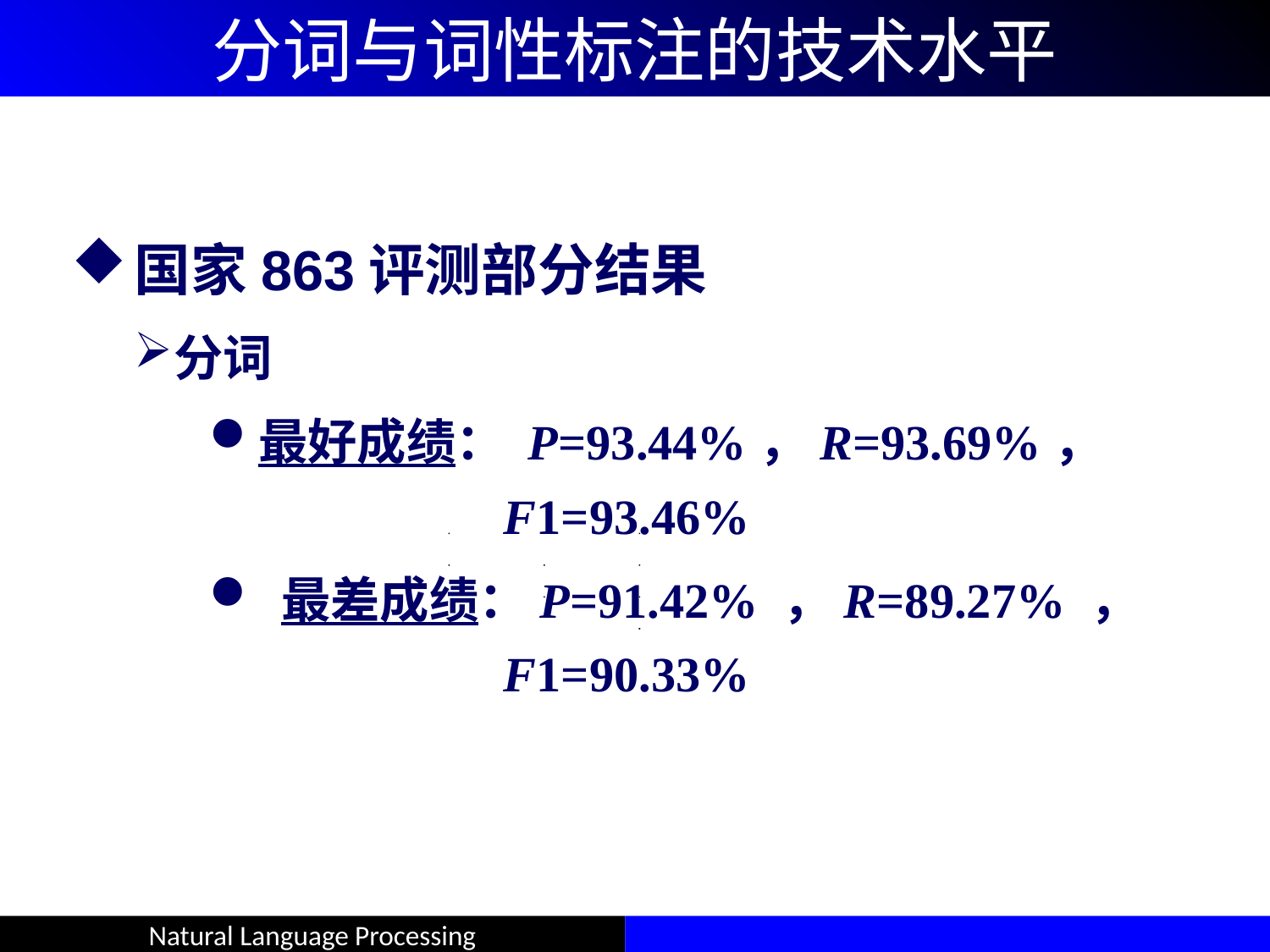

# 分词与词性标注的技术水平

国家863评测部分结果
分词
最好成绩： P=93.44%，R=93.69%，
                        F1=93.46%
 最差成绩：P=91.42% ，R=89.27% ，
                        F1=90.33%